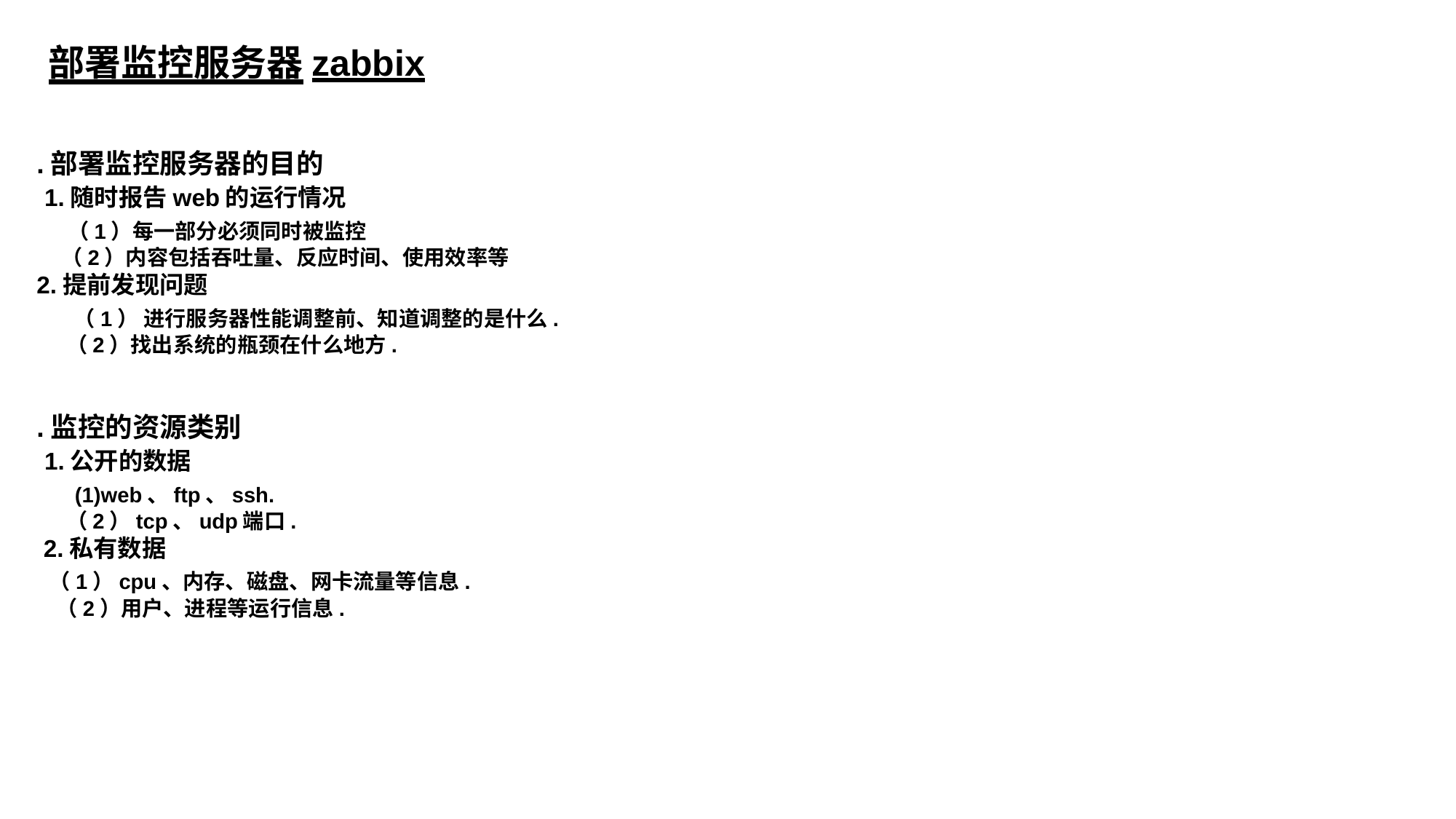

部署监控服务器zabbix
.部署监控服务器的目的
 1.随时报告web的运行情况
    （1）每一部分必须同时被监控
    （2）内容包括吞吐量、反应时间、使用效率等
2.提前发现问题
     （1） 进行服务器性能调整前、知道调整的是什么.
     （2）找出系统的瓶颈在什么地方.
.监控的资源类别
 1.公开的数据
     (1)web、ftp、ssh.
     （2）tcp、udp端口.
 2.私有数据
 （1）cpu、内存、磁盘、网卡流量等信息.
   （2）用户、进程等运行信息.